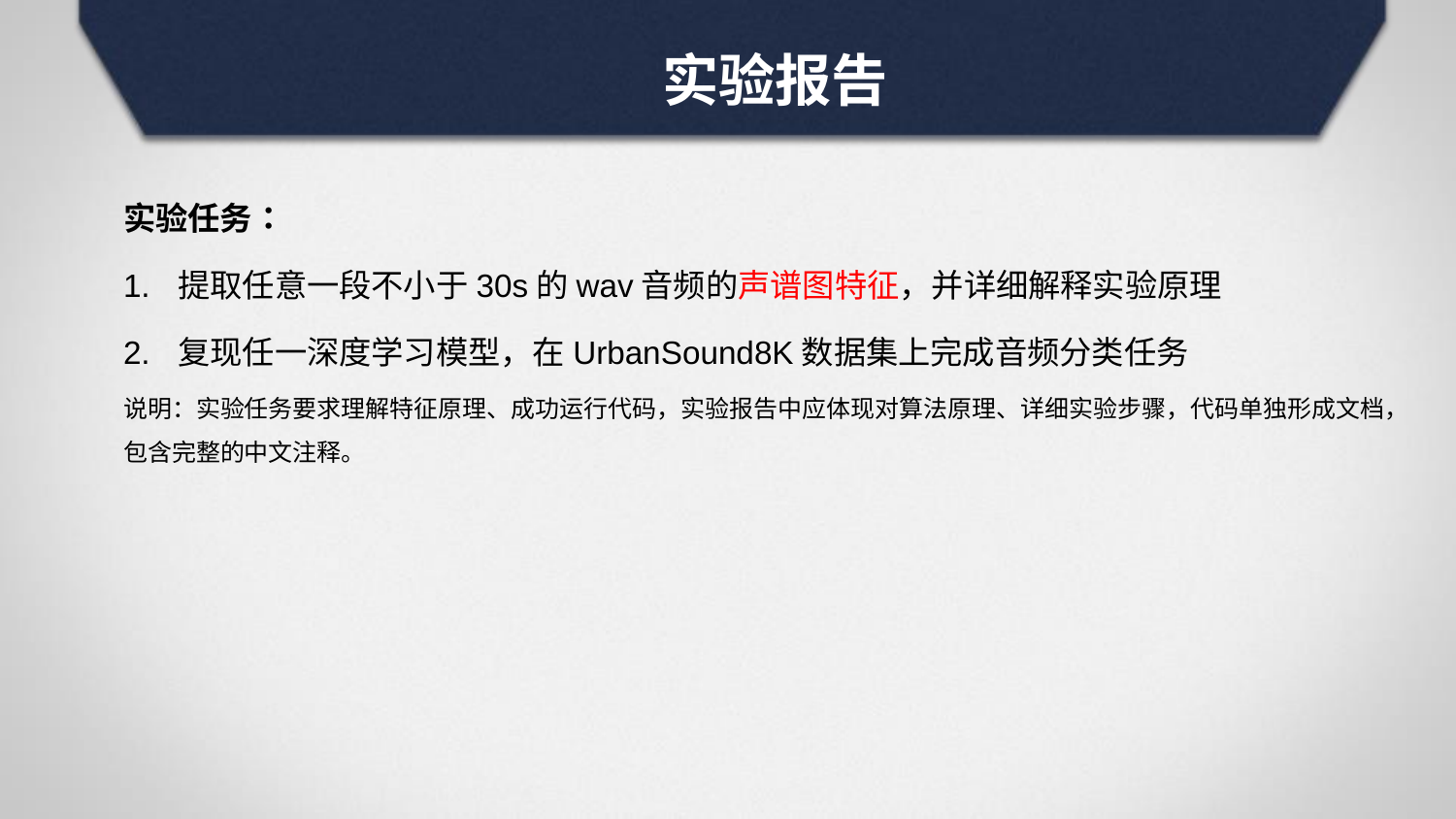

实验报告
实验任务：
提取任意一段不小于30s的wav音频的声谱图特征，并详细解释实验原理
复现任一深度学习模型，在UrbanSound8K数据集上完成音频分类任务
说明：实验任务要求理解特征原理、成功运行代码，实验报告中应体现对算法原理、详细实验步骤，代码单独形成文档，包含完整的中文注释。